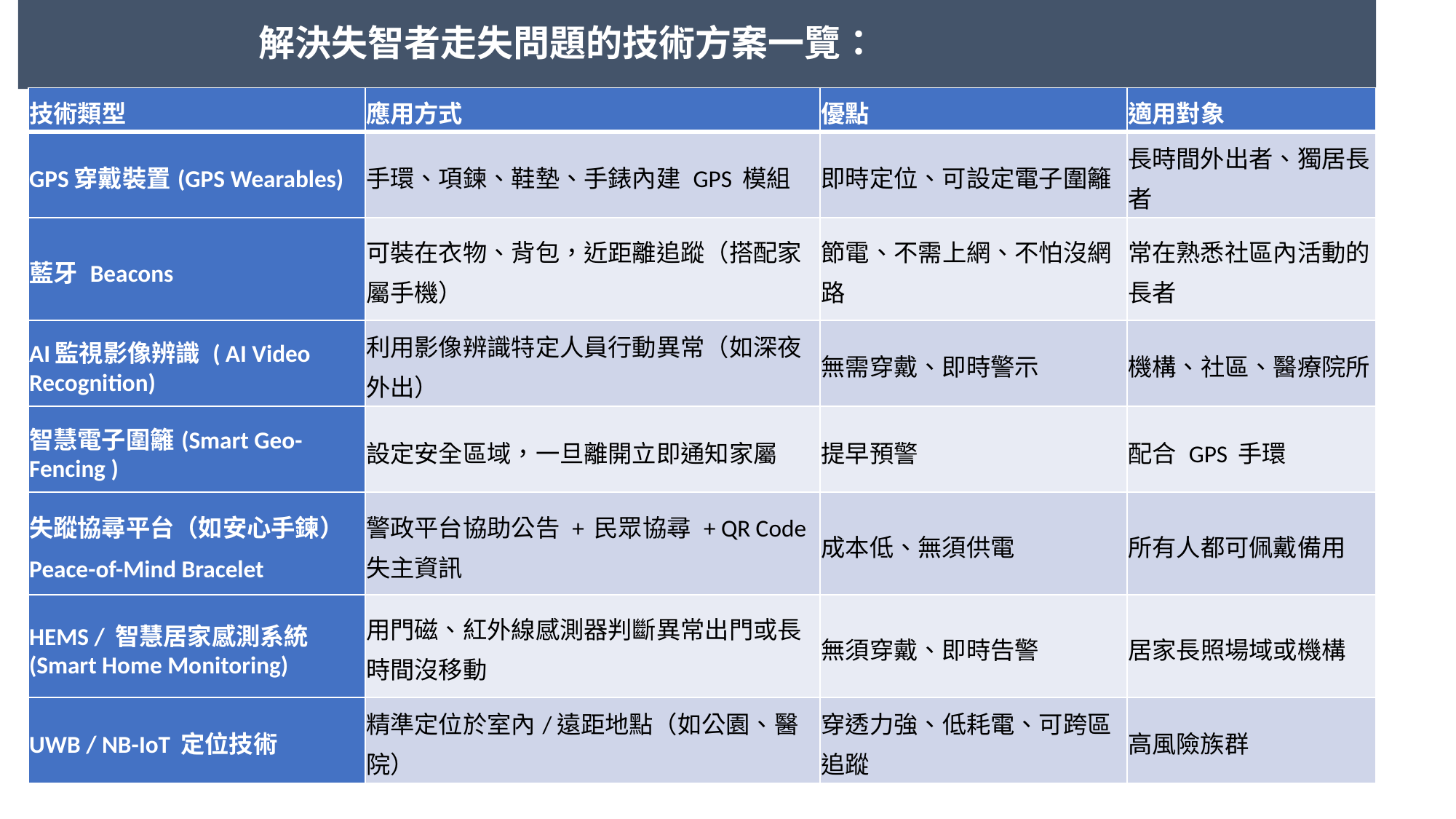

# 解決失智者走失問題的技術方案一覽：
| 技術類型 | 應用方式 | 優點 | 適用對象 |
| --- | --- | --- | --- |
| GPS穿戴裝置(GPS Wearables) | 手環、項鍊、鞋墊、手錶內建 GPS 模組 | 即時定位、可設定電子圍籬 | 長時間外出者、獨居長者 |
| 藍牙 Beacons | 可裝在衣物、背包，近距離追蹤（搭配家屬手機） | 節電、不需上網、不怕沒網路 | 常在熟悉社區內活動的長者 |
| AI監視影像辨識 ( AI Video Recognition) | 利用影像辨識特定人員行動異常（如深夜外出） | 無需穿戴、即時警示 | 機構、社區、醫療院所 |
| 智慧電子圍籬(Smart Geo-Fencing ) | 設定安全區域，一旦離開立即通知家屬 | 提早預警 | 配合 GPS 手環 |
| 失蹤協尋平台（如安心手鍊） Peace-of-Mind Bracelet | 警政平台協助公告 + 民眾協尋 + QR Code 失主資訊 | 成本低、無須供電 | 所有人都可佩戴備用 |
| HEMS / 智慧居家感測系統(Smart Home Monitoring) | 用門磁、紅外線感測器判斷異常出門或長時間沒移動 | 無須穿戴、即時告警 | 居家長照場域或機構 |
| UWB / NB-IoT 定位技術 | 精準定位於室內/遠距地點（如公園、醫院） | 穿透力強、低耗電、可跨區追蹤 | 高風險族群 |